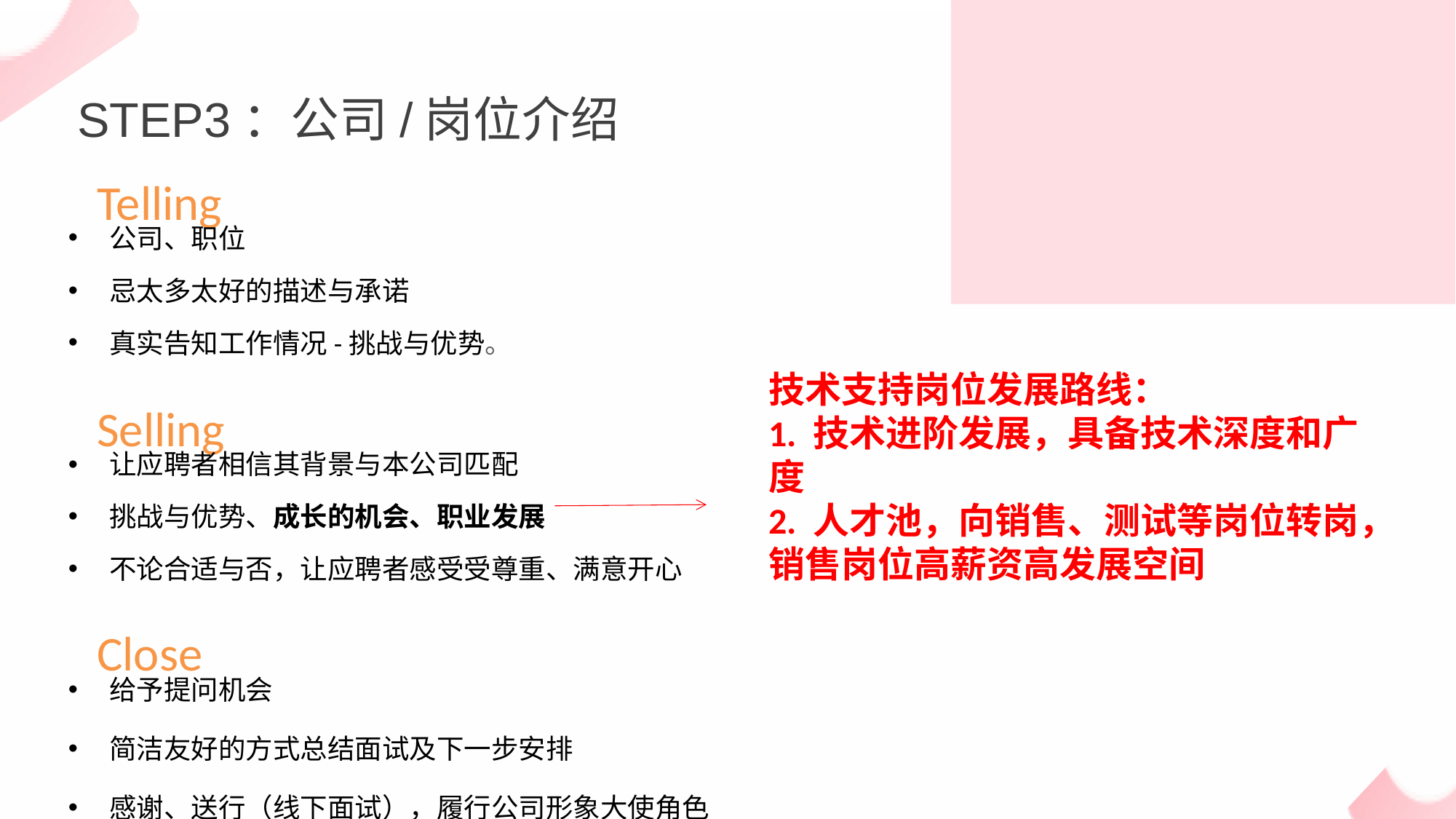

STEP3：公司/岗位介绍
Telling
公司、职位
忌太多太好的描述与承诺
真实告知工作情况-挑战与优势。

技术支持岗位发展路线：
1. 技术进阶发展，具备技术深度和广度
2. 人才池，向销售、测试等岗位转岗，销售岗位高薪资高发展空间

Selling
让应聘者相信其背景与本公司匹配
挑战与优势、成长的机会、职业发展
不论合适与否，让应聘者感受受尊重、满意开心

Close
给予提问机会
简洁友好的方式总结面试及下一步安排
感谢、送行（线下面试），履行公司形象大使角色